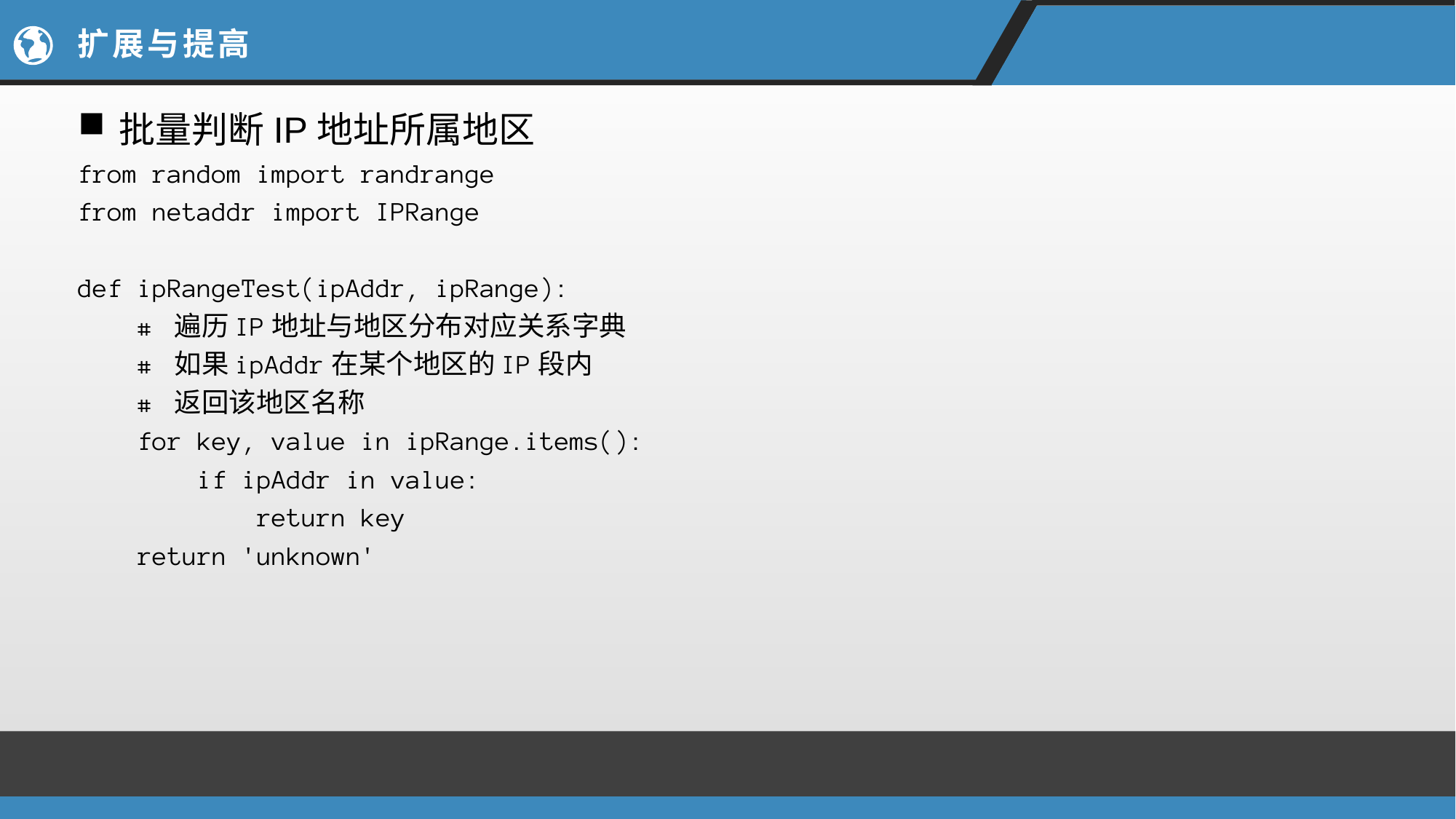

# 扩展与提高

批量判断IP地址所属地区
from random import randrange
from netaddr import IPRange

def ipRangeTest(ipAddr, ipRange):
    # 遍历IP地址与地区分布对应关系字典
    # 如果ipAddr在某个地区的IP段内
    # 返回该地区名称
    for key, value in ipRange.items():
        if ipAddr in value:
            return key
    return 'unknown'